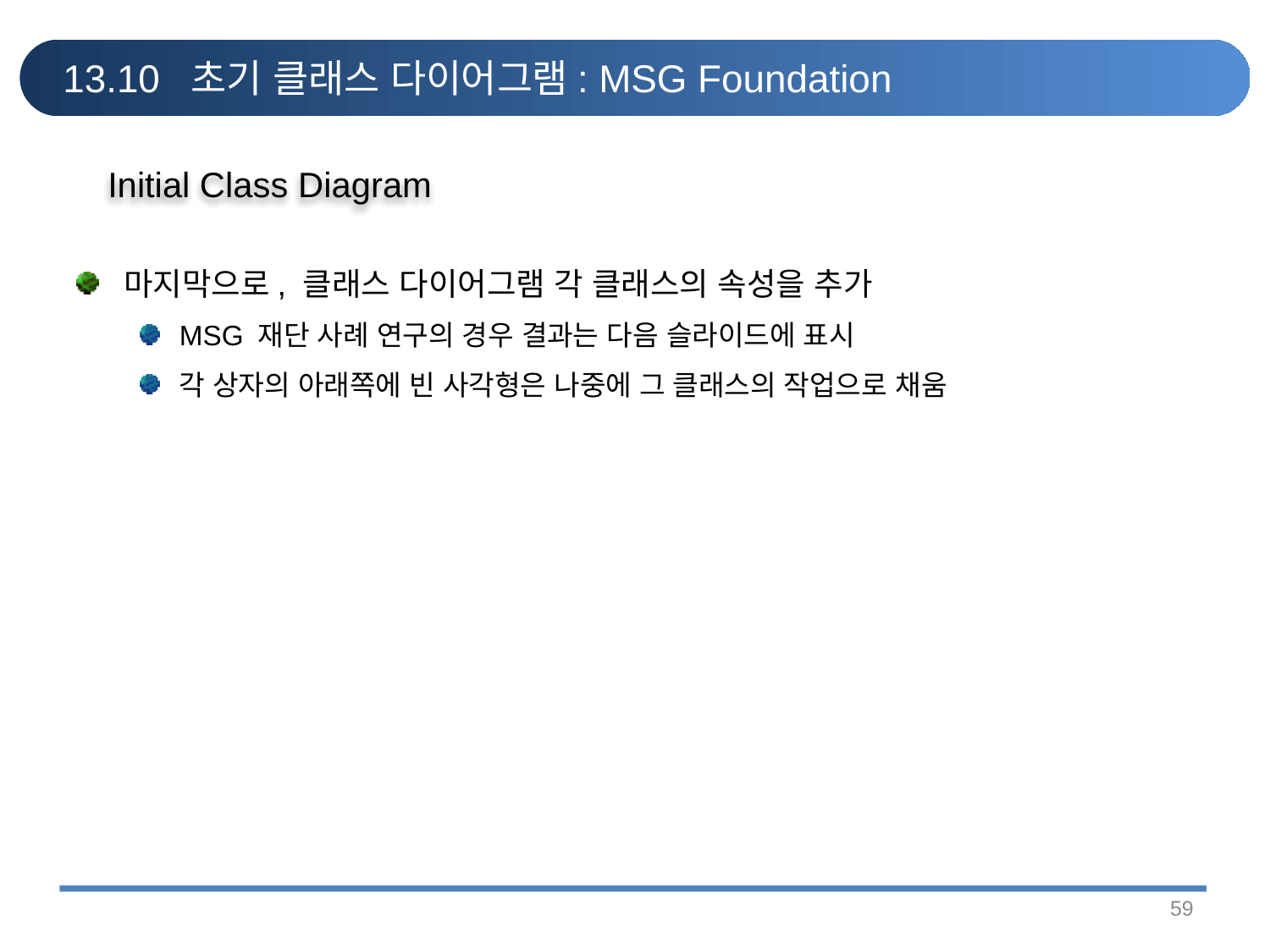

# 13.10  초기 클래스 다이어그램: MSG Foundation
Initial Class Diagram
마지막으로, 클래스 다이어그램 각 클래스의 속성을 추가
MSG 재단 사례 연구의 경우 결과는 다음 슬라이드에 표시
각 상자의 아래쪽에 빈 사각형은 나중에 그 클래스의 작업으로 채움
59